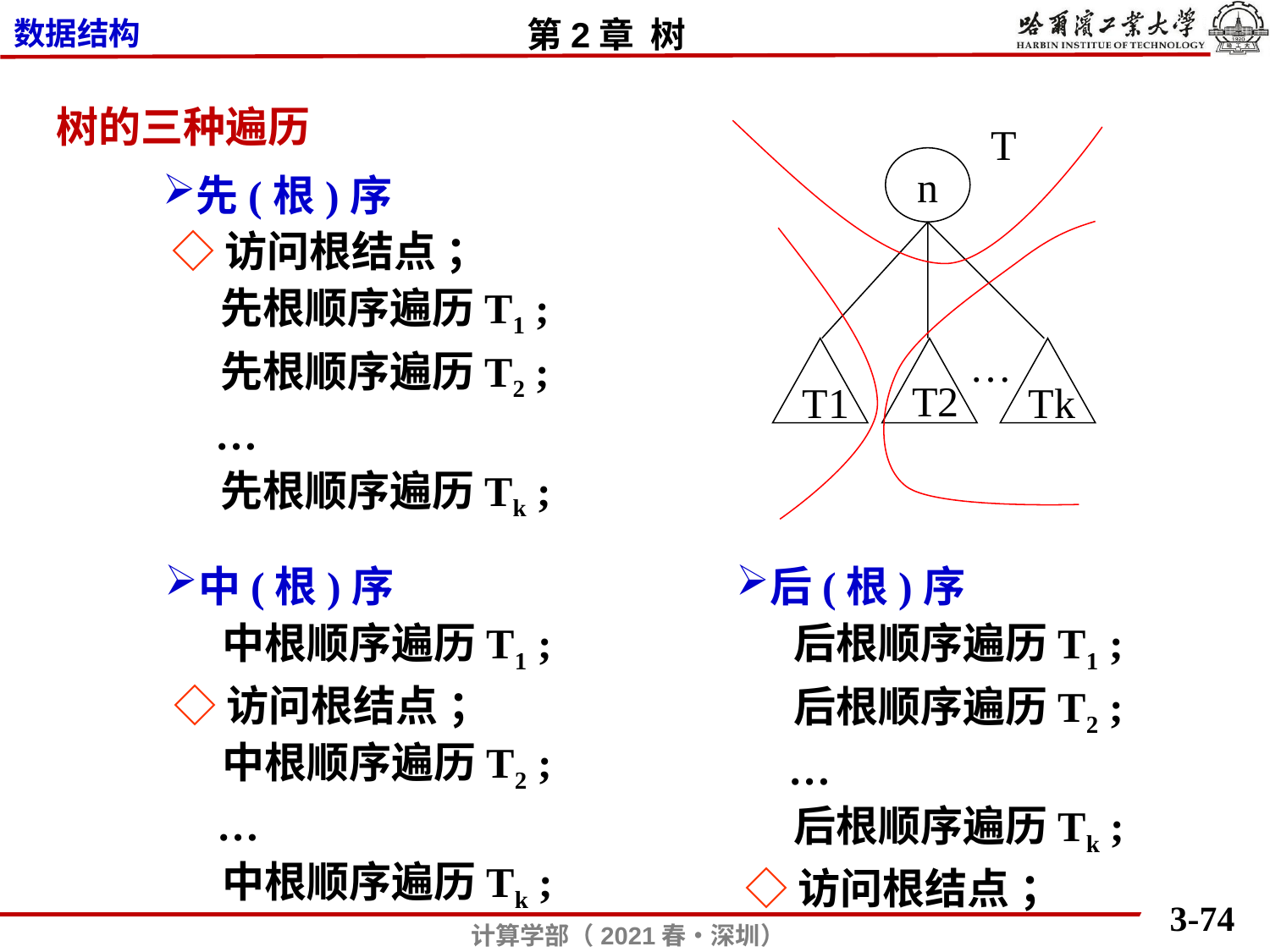

树的三种遍历
T

n

T2
T1
Tk
…

先(根)序
 ◇访问根结点 ；
     先根顺序遍历T1 ;
     先根顺序遍历T2 ;
     …
     先根顺序遍历Tk ;

中(根)序
     中根顺序遍历T1 ;
 ◇访问根结点 ；
     中根顺序遍历T2 ;
     …
     中根顺序遍历Tk ;
后(根)序
     后根顺序遍历T1 ;
     后根顺序遍历T2 ;
     …
     后根顺序遍历Tk ;
 ◇访问根结点 ；